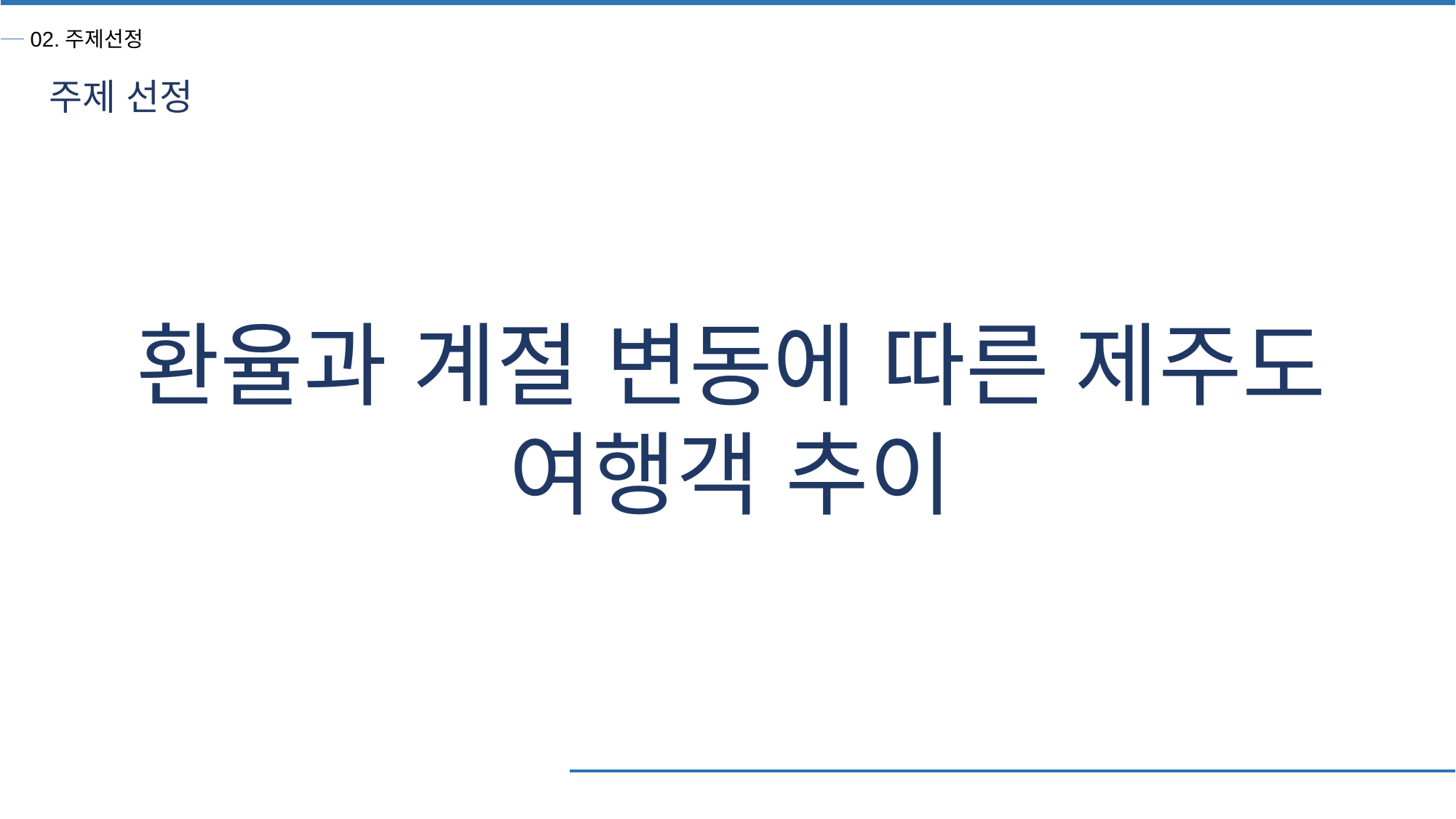

02.주제선정
주제 선정
환율과 계절 변동에 따른 제주도 여행객 추이